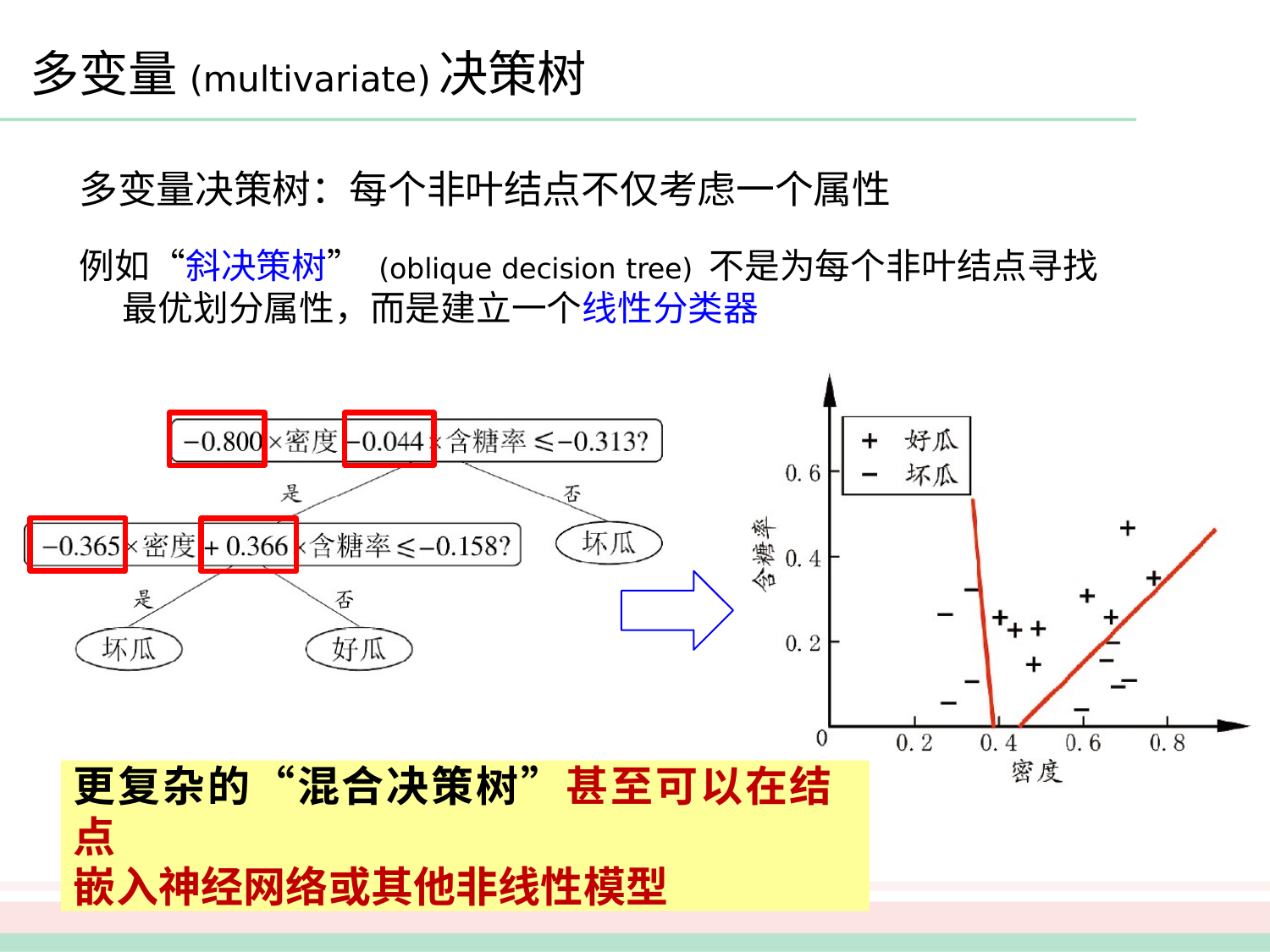

# 多变量(multivariate)决策树
多变量决策树：每个非叶结点不仅考虑一个属性
例如“斜决策树” (oblique decision tree) 不是为每个非叶结点寻找 最优划分属性，而是建立一个线性分类器

更复杂的“混合决策树”甚至可以在结点
嵌入神经网络或其他非线性模型